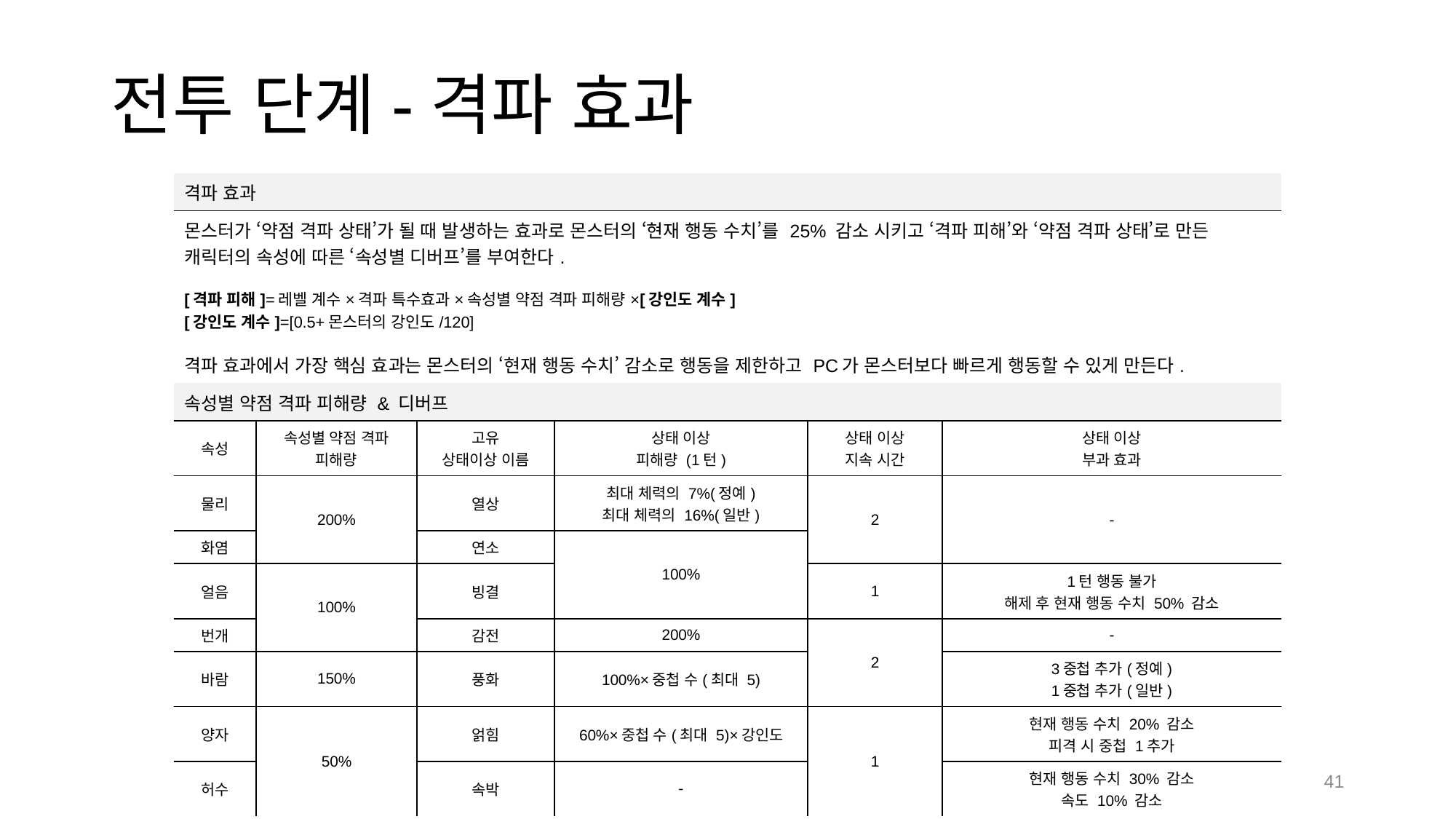

# 전투 단계-격파 효과
| 격파 효과 |
| --- |
| 몬스터가 ‘약점 격파 상태’가 될 때 발생하는 효과로 몬스터의 ‘현재 행동 수치’를 25% 감소 시키고 ‘격파 피해’와 ‘약점 격파 상태’로 만든 캐릭터의 속성에 따른 ‘속성별 디버프’를 부여한다. [격파 피해]=레벨 계수×격파 특수효과×속성별 약점 격파 피해량×[강인도 계수] [강인도 계수]=[0.5+몬스터의 강인도/120] 격파 효과에서 가장 핵심 효과는 몬스터의 ‘현재 행동 수치’ 감소로 행동을 제한하고 PC가 몬스터보다 빠르게 행동할 수 있게 만든다. 플레이어들은 해당 효과를 활용하여 데미지를 넣을 시간을 연장시켜 보다 많은 데미지를 몬스터에게 준다. |
| 속성별 약점 격파 피해량 & 디버프 |  |  |  |  |  |
| --- | --- | --- | --- | --- | --- |
| 속성 | 속성별 약점 격파 피해량 | 고유 상태이상 이름 | 상태 이상 피해량 (1턴) | 상태 이상 지속 시간 | 상태 이상 부과 효과 |
| 물리 | 200% | 열상 | 최대 체력의 7%(정예) 최대 체력의 16%(일반) | 2 | - |
| 화염 |  | 연소 | 100% |  |  |
| 얼음 | 100% | 빙결 |  | 1 | 1턴 행동 불가 해제 후 현재 행동 수치 50% 감소 |
| 번개 |  | 감전 | 200% | 2 | - |
| 바람 | 150% | 풍화 | 100%×중첩 수(최대 5) |  | 3중첩 추가(정예) 1중첩 추가(일반) |
| 양자 | 50% | 얽힘 | 60%×중첩 수(최대 5)×강인도 | 1 | 현재 행동 수치 20% 감소 피격 시 중첩 1추가 |
| 허수 |  | 속박 | - |  | 현재 행동 수치 30% 감소 속도 10% 감소 |
41